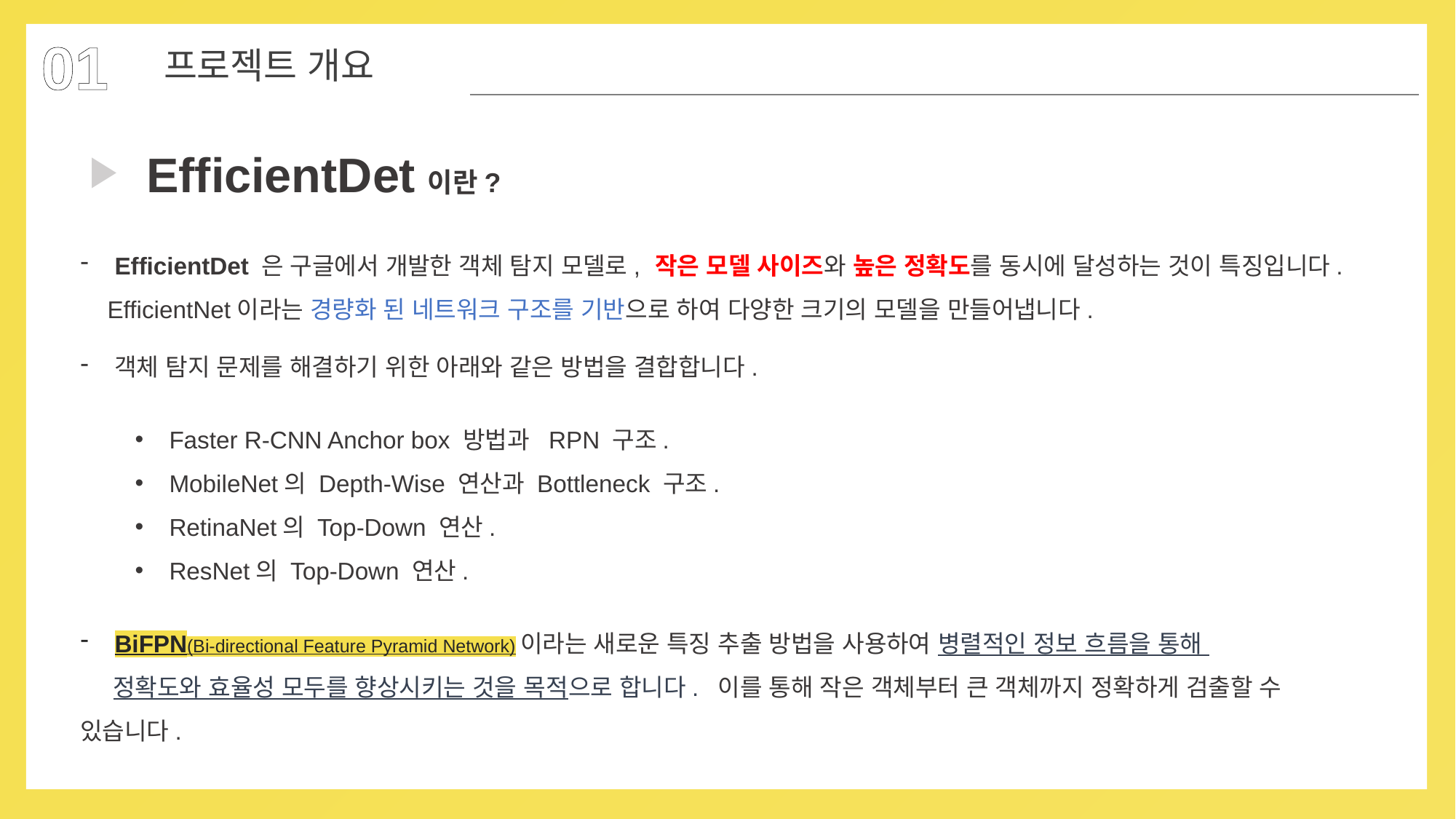

01

프로젝트 개요
▶
EfficientDet이란?
EfficientDet 은 구글에서 개발한 객체 탐지 모델로,  작은 모델 사이즈와 높은 정확도를 동시에 달성하는 것이 특징입니다.
    EfficientNet이라는 경량화 된 네트워크 구조를 기반으로 하여 다양한 크기의 모델을 만들어냅니다.

객체 탐지 문제를 해결하기 위한 아래와 같은 방법을 결합합니다.

Faster R-CNN Anchor box 방법과  RPN 구조.
MobileNet의 Depth-Wise 연산과 Bottleneck 구조.
RetinaNet의 Top-Down 연산.
ResNet의 Top-Down 연산.

BiFPN(Bi-directional Feature Pyramid Network)이라는 새로운 특징 추출 방법을 사용하여 병렬적인 정보 흐름을 통해
    정확도와 효율성 모두를 향상시키는 것을 목적으로 합니다.  이를 통해 작은 객체부터 큰 객체까지 정확하게 검출할 수 있습니다.